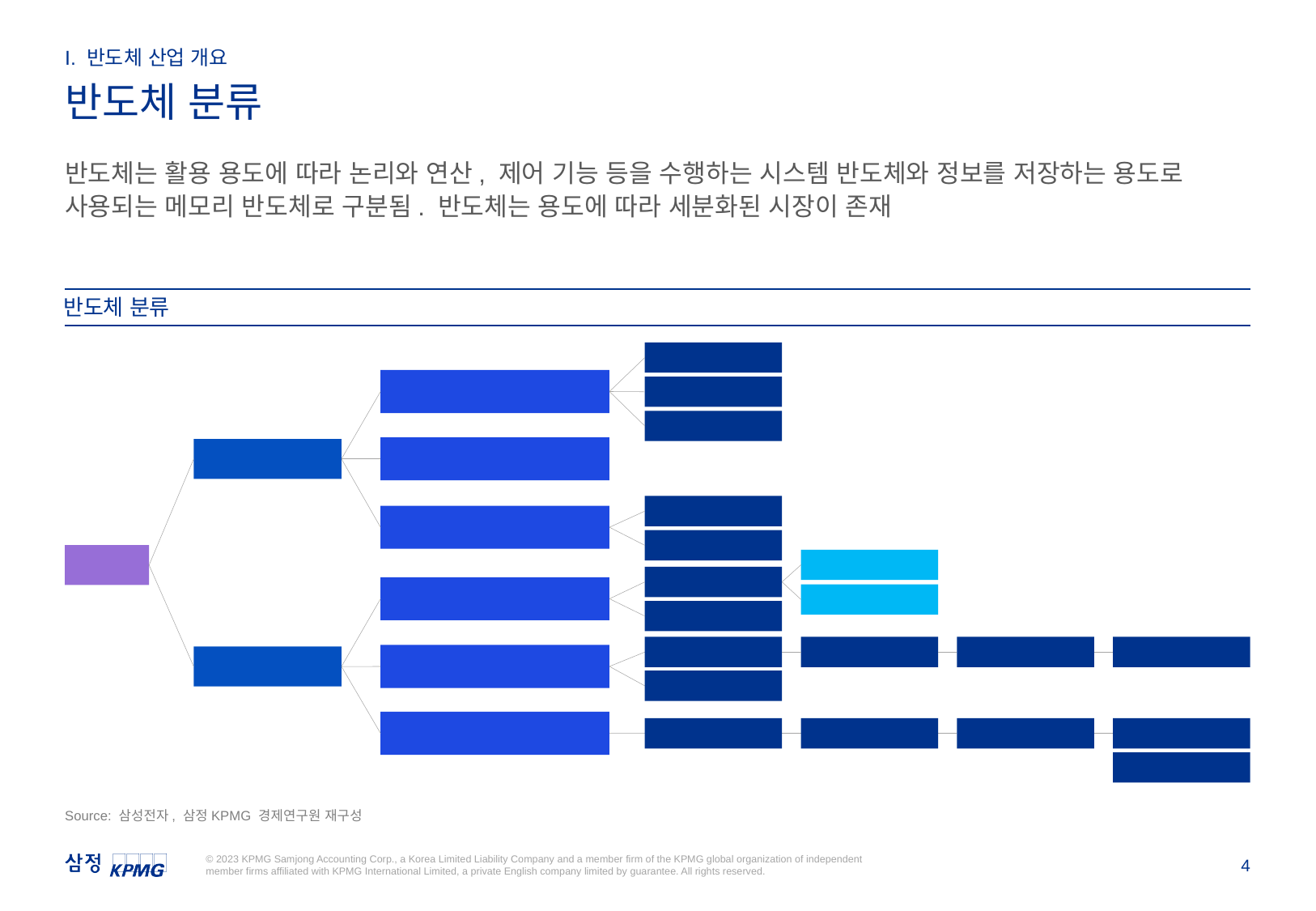

I. 반도체 산업 개요
반도체 분류
반도체는 활용 용도에 따라 논리와 연산, 제어 기능 등을 수행하는 시스템 반도체와 정보를 저장하는 용도로 사용되는 메모리 반도체로 구분됨. 반도체는 용도에 따라 세분화된 시장이 존재
반도체 분류
MPU
MCU
DSP
Micro Components
Analog IC
시스템(System)
Standard
Special
Logic IC
반도체
CIS
CCD
Image Sensor
LED
Optical Semiconductor
DRAM
SDRAM
RDRAM
DDR SDRAM
SRAM
RAM
(Random Access Memory)
메모리(Memory)
ROM
(Read Only Memory)
EPROM
EEPROM
FLASH
NAND
NOR
Source: 삼성전자, 삼정KPMG 경제연구원 재구성